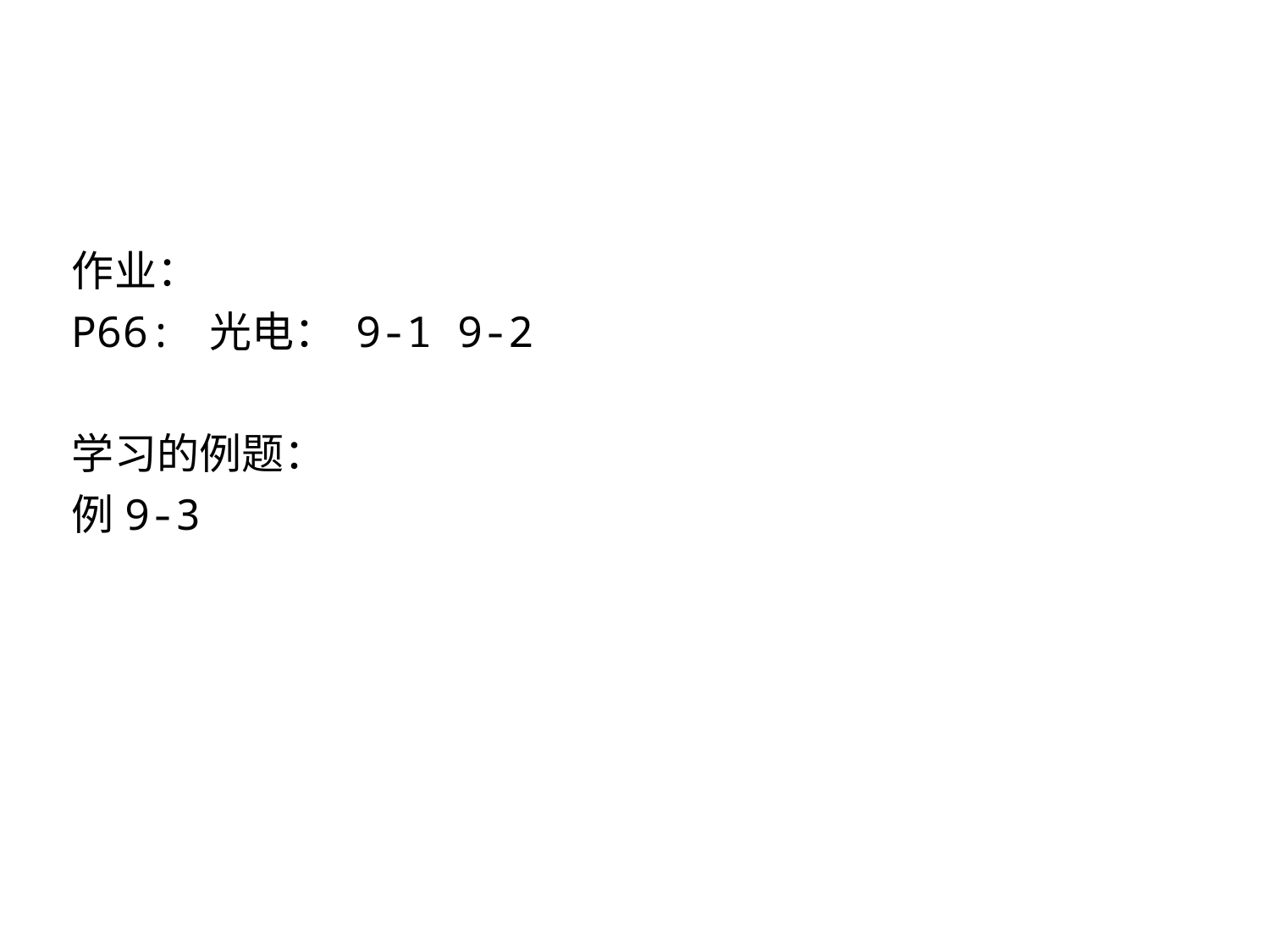

作业：
P66: 光电： 9-1 9-2

学习的例题：
例9-3